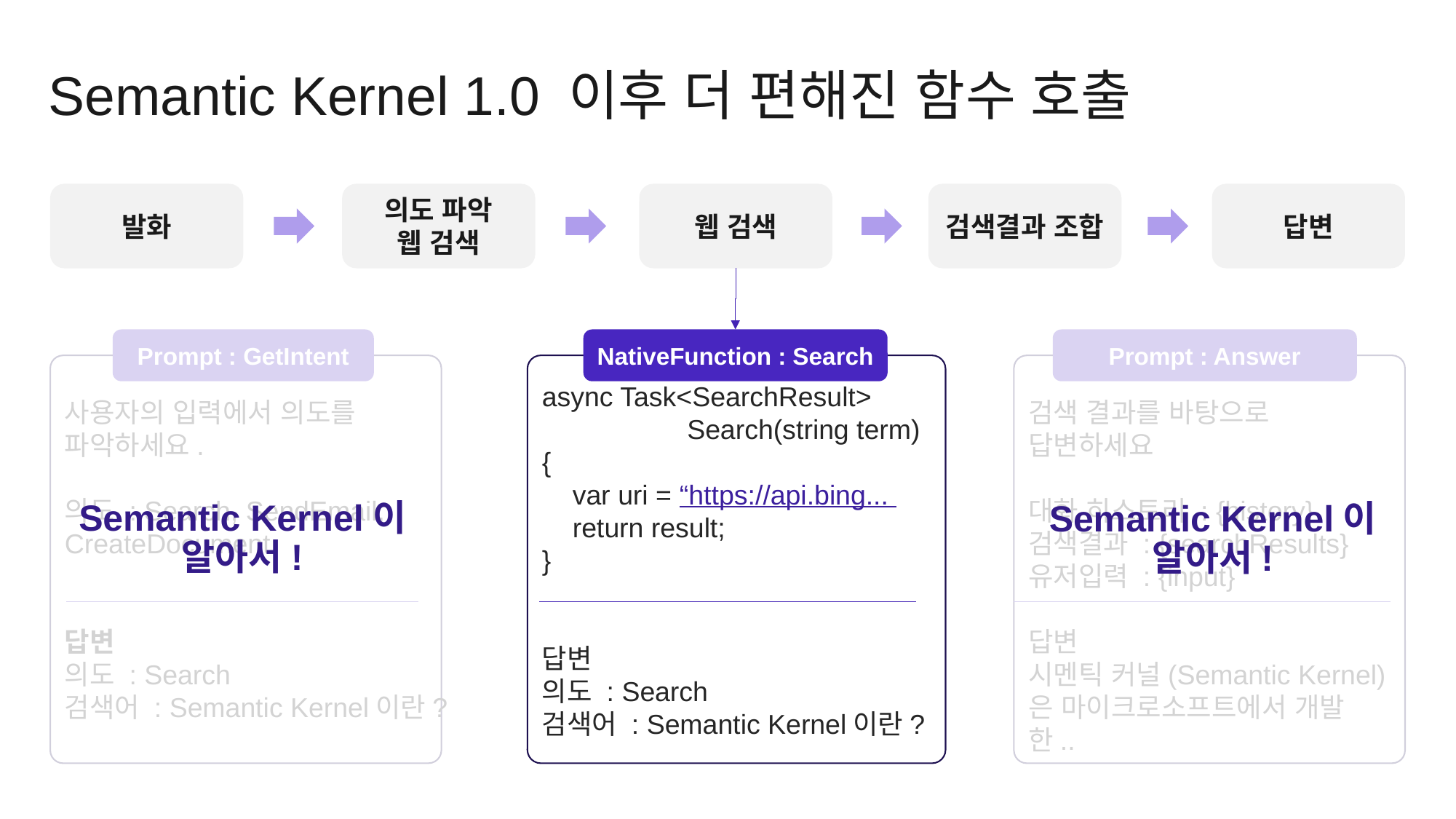

Semantic Kernel 1.0 이후 더 편해진 함수 호출
의도 파악
웹 검색
웹 검색
검색결과 조합
답변
발화

Prompt : GetIntent
사용자의 입력에서 의도를 파악하세요.

의도 : Search, SendEmail, CreateDocument

답변
의도 : Search
검색어 : Semantic Kernel이란?
NativeFunction : Search
Prompt : Answer

검색 결과를 바탕으로 답변하세요

대화 히스토리 : {history}
검색결과 : {searchResults}
유저입력 : {input}

답변
시멘틱 커널(Semantic Kernel)은 마이크로소프트에서 개발한..
async Task<SearchResult>
                   Search(string term)
{
    var uri = “https://api.bing...
    return result;
}

답변
의도 : Search
검색어 : Semantic Kernel이란?
Semantic Kernel이 알아서!
Semantic Kernel이 알아서!